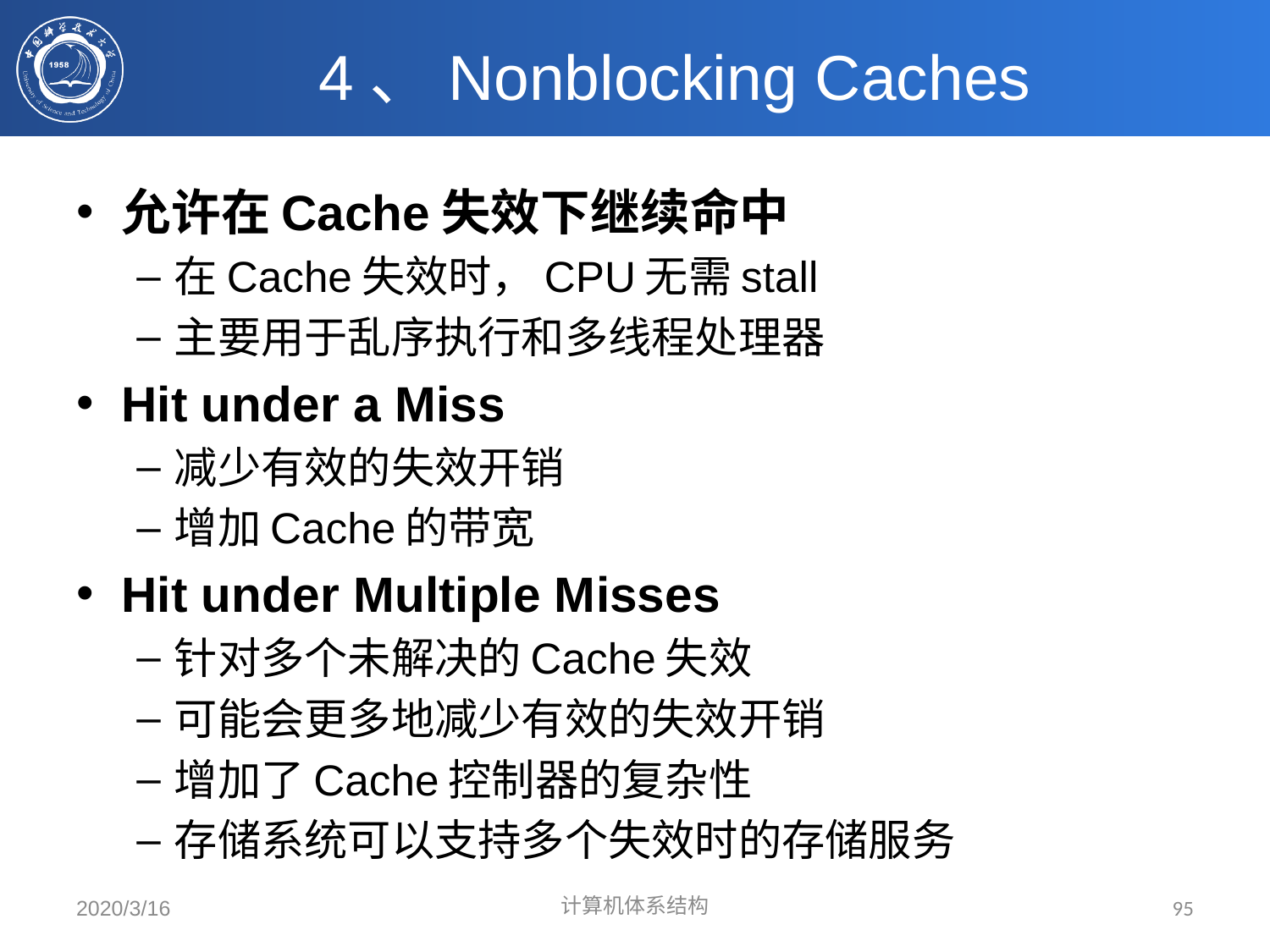

# 4、Nonblocking Caches
允许在Cache失效下继续命中
在Cache失效时，CPU无需stall
主要用于乱序执行和多线程处理器
Hit under a Miss
减少有效的失效开销
增加Cache的带宽
Hit under Multiple Misses
针对多个未解决的Cache失效
可能会更多地减少有效的失效开销
增加了Cache控制器的复杂性
存储系统可以支持多个失效时的存储服务
2020/3/16
计算机体系结构
95